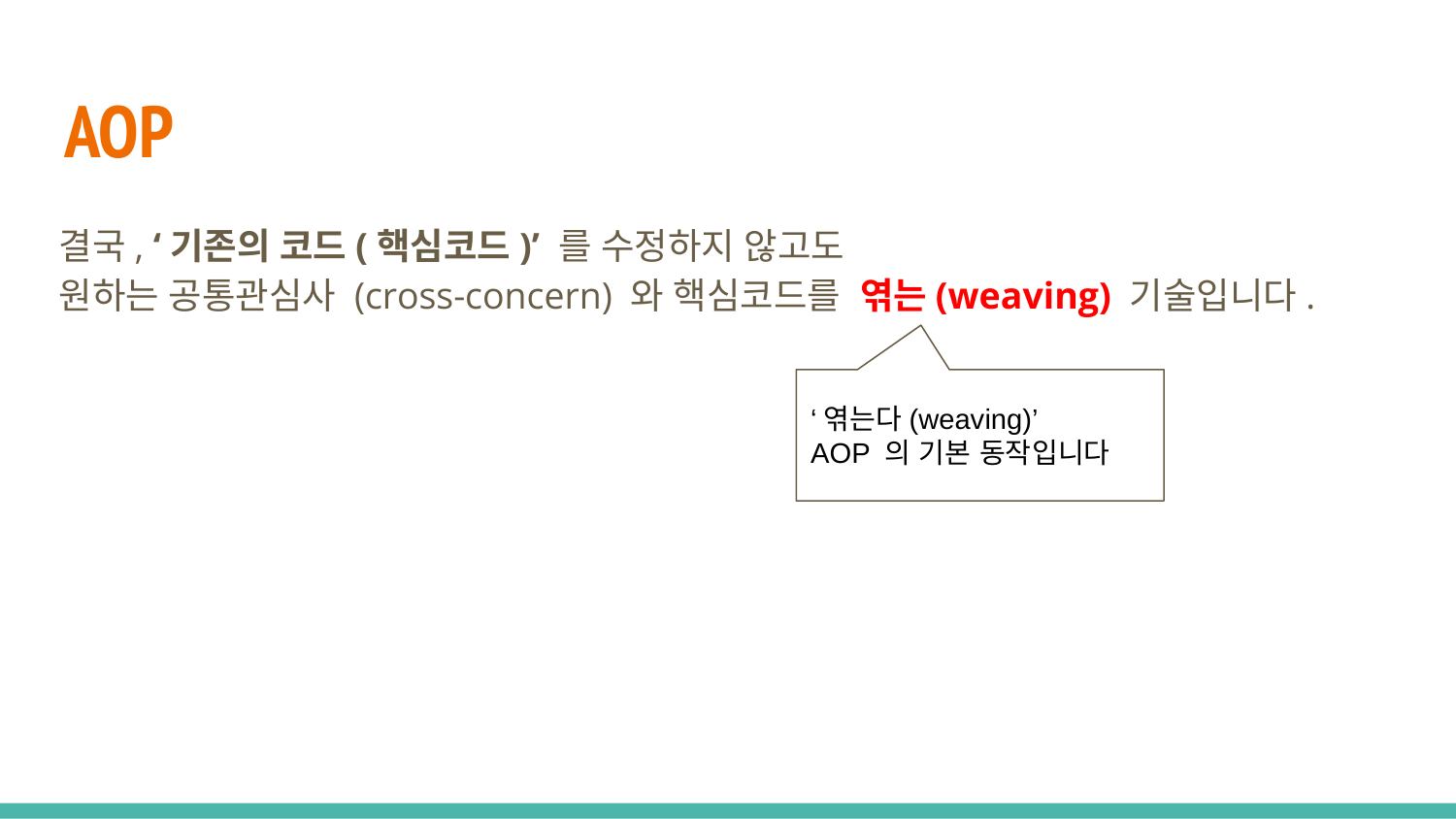

# AOP
결국, ‘기존의 코드(핵심코드)’ 를 수정하지 않고도
원하는 공통관심사 (cross-concern) 와 핵심코드를  엮는(weaving) 기술입니다.
‘엮는다(weaving)’
AOP 의 기본 동작입니다